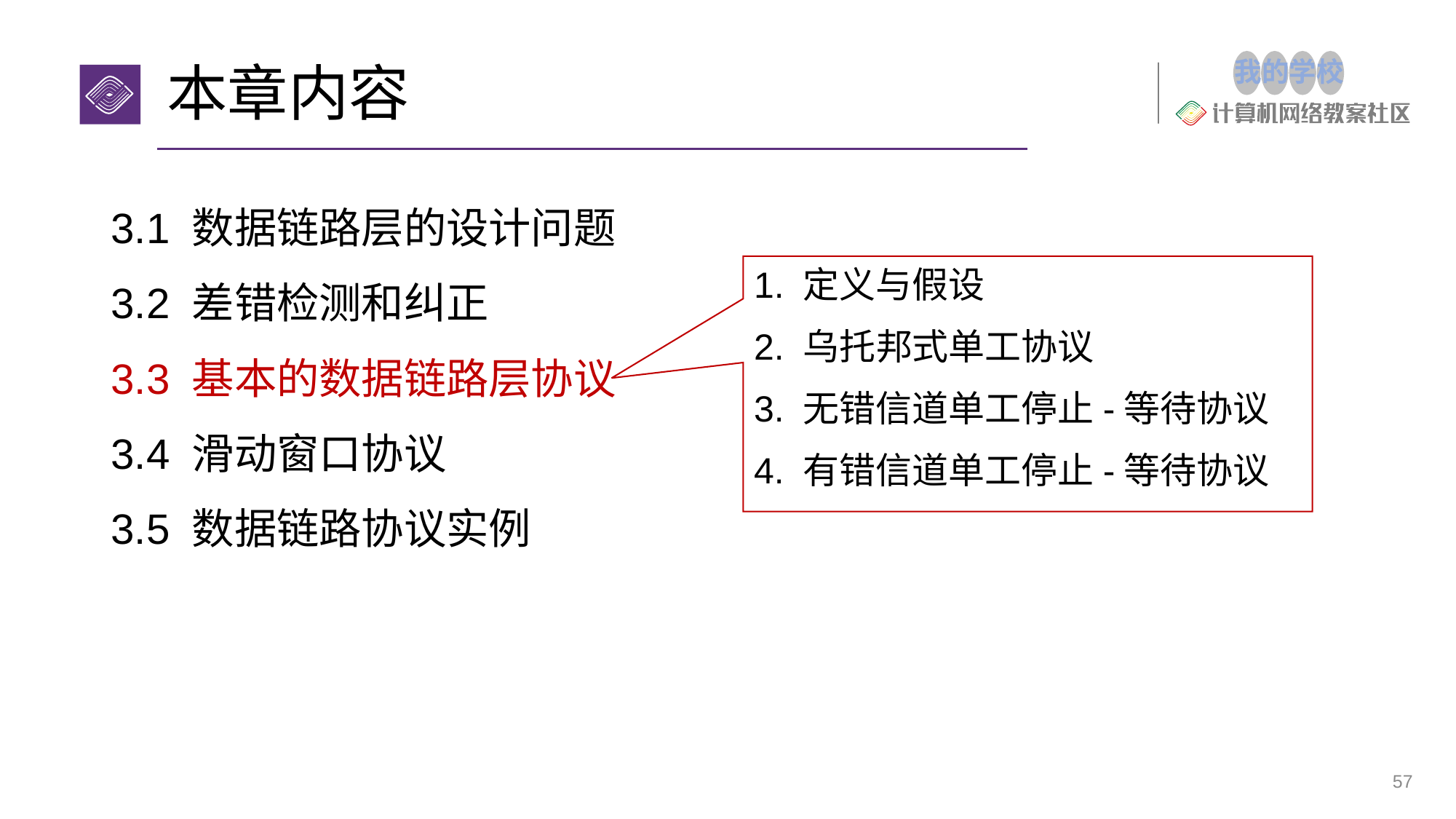

# 本章内容
3.1 数据链路层的设计问题
3.2 差错检测和纠正
3.3 基本的数据链路层协议
3.4 滑动窗口协议
3.5 数据链路协议实例
1. 定义与假设
2. 乌托邦式单工协议
3. 无错信道单工停止-等待协议
4. 有错信道单工停止-等待协议
57